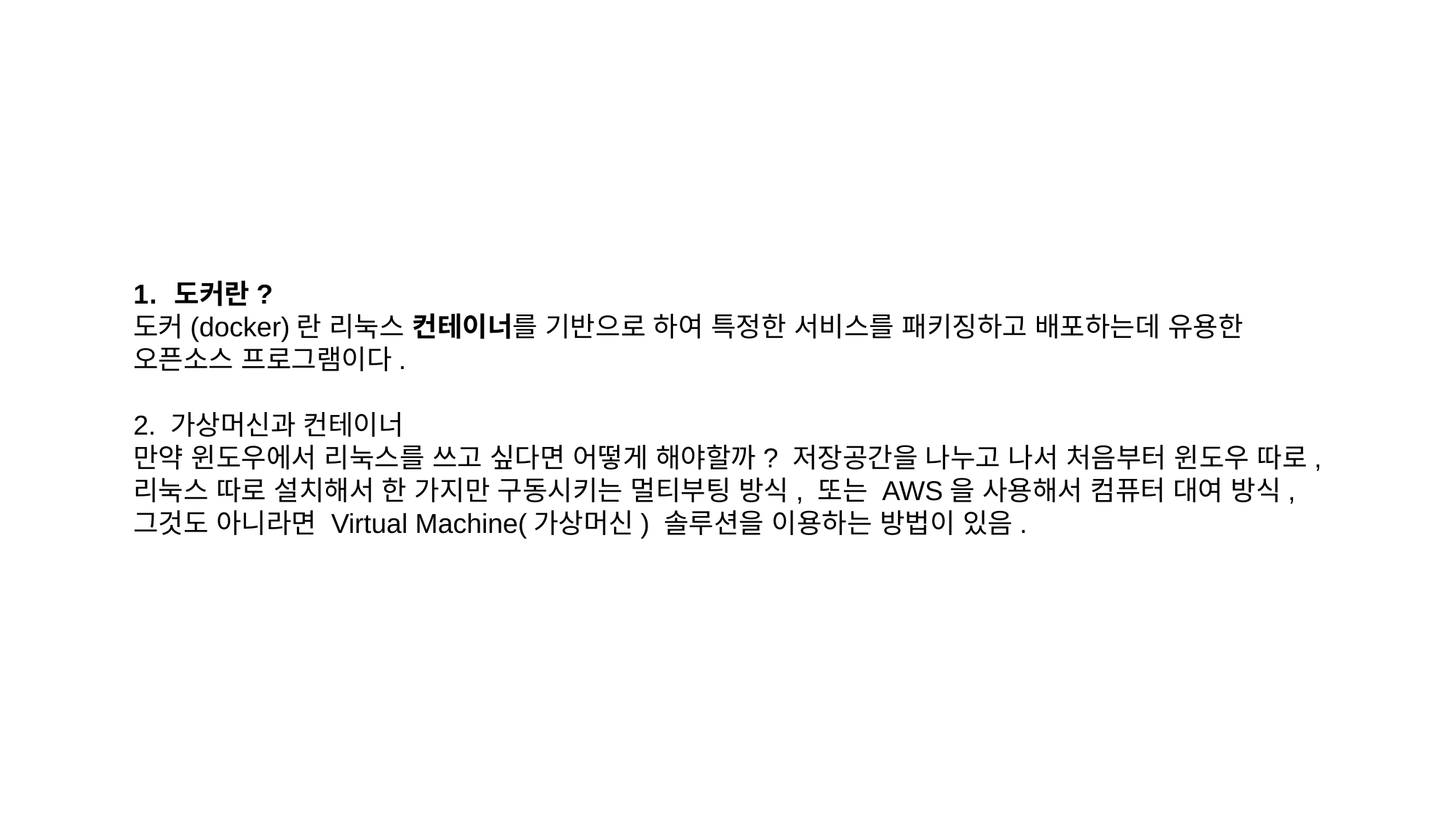

도커란?
도커(docker)란 리눅스 컨테이너를 기반으로 하여 특정한 서비스를 패키징하고 배포하는데 유용한
오픈소스 프로그램이다.

2. 가상머신과 컨테이너
만약 윈도우에서 리눅스를 쓰고 싶다면 어떻게 해야할까? 저장공간을 나누고 나서 처음부터 윈도우 따로,
리눅스 따로 설치해서 한 가지만 구동시키는 멀티부팅 방식, 또는 AWS을 사용해서 컴퓨터 대여 방식,
그것도 아니라면 Virtual Machine(가상머신) 솔루션을 이용하는 방법이 있음.